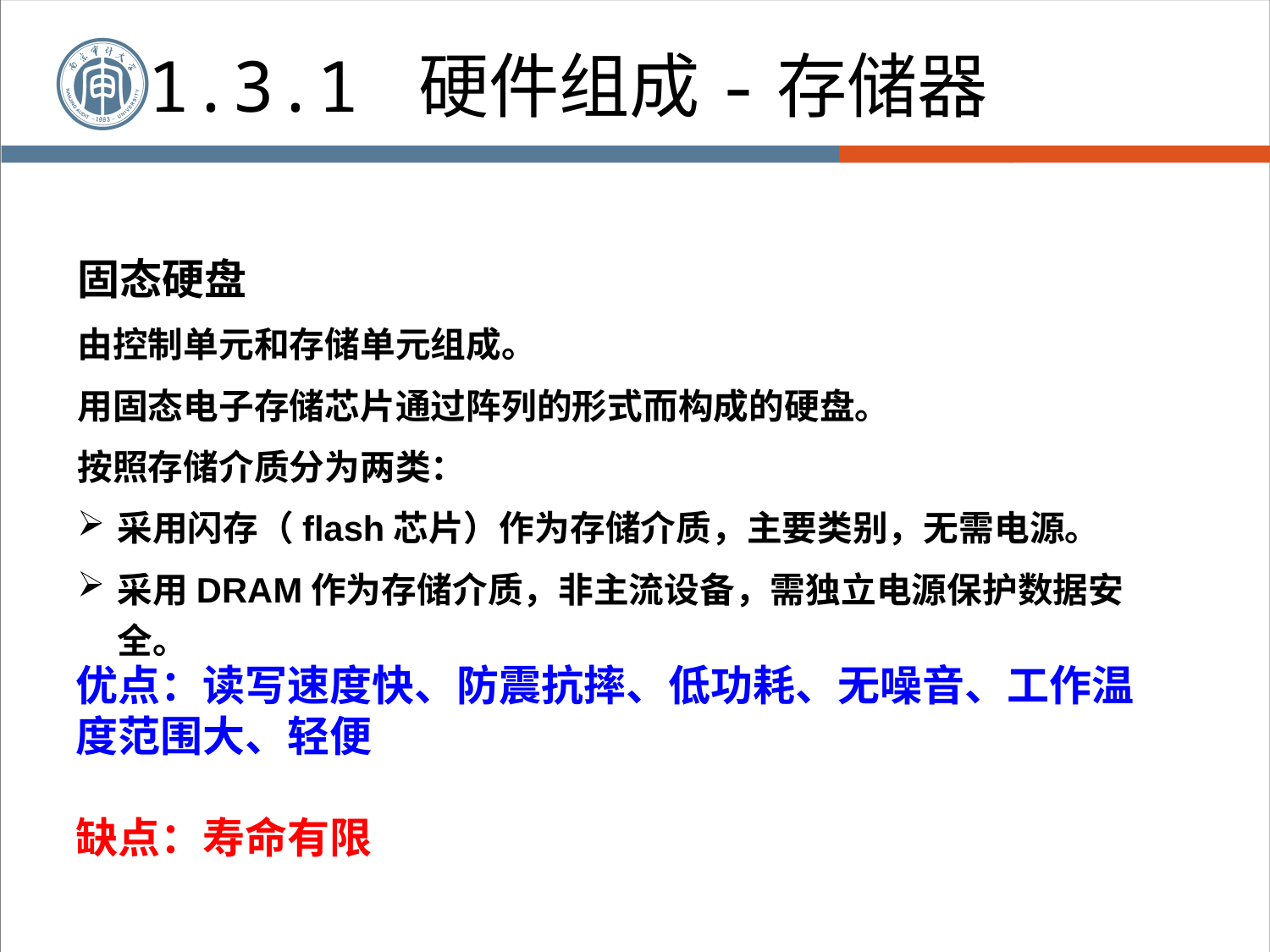

1.3.1 硬件组成-存储器
固态硬盘
由控制单元和存储单元组成。
用固态电子存储芯片通过阵列的形式而构成的硬盘。
按照存储介质分为两类：
采用闪存（flash芯片）作为存储介质，主要类别，无需电源。
采用DRAM作为存储介质，非主流设备，需独立电源保护数据安全。
优点：读写速度快、防震抗摔、低功耗、无噪音、工作温度范围大、轻便

缺点：寿命有限